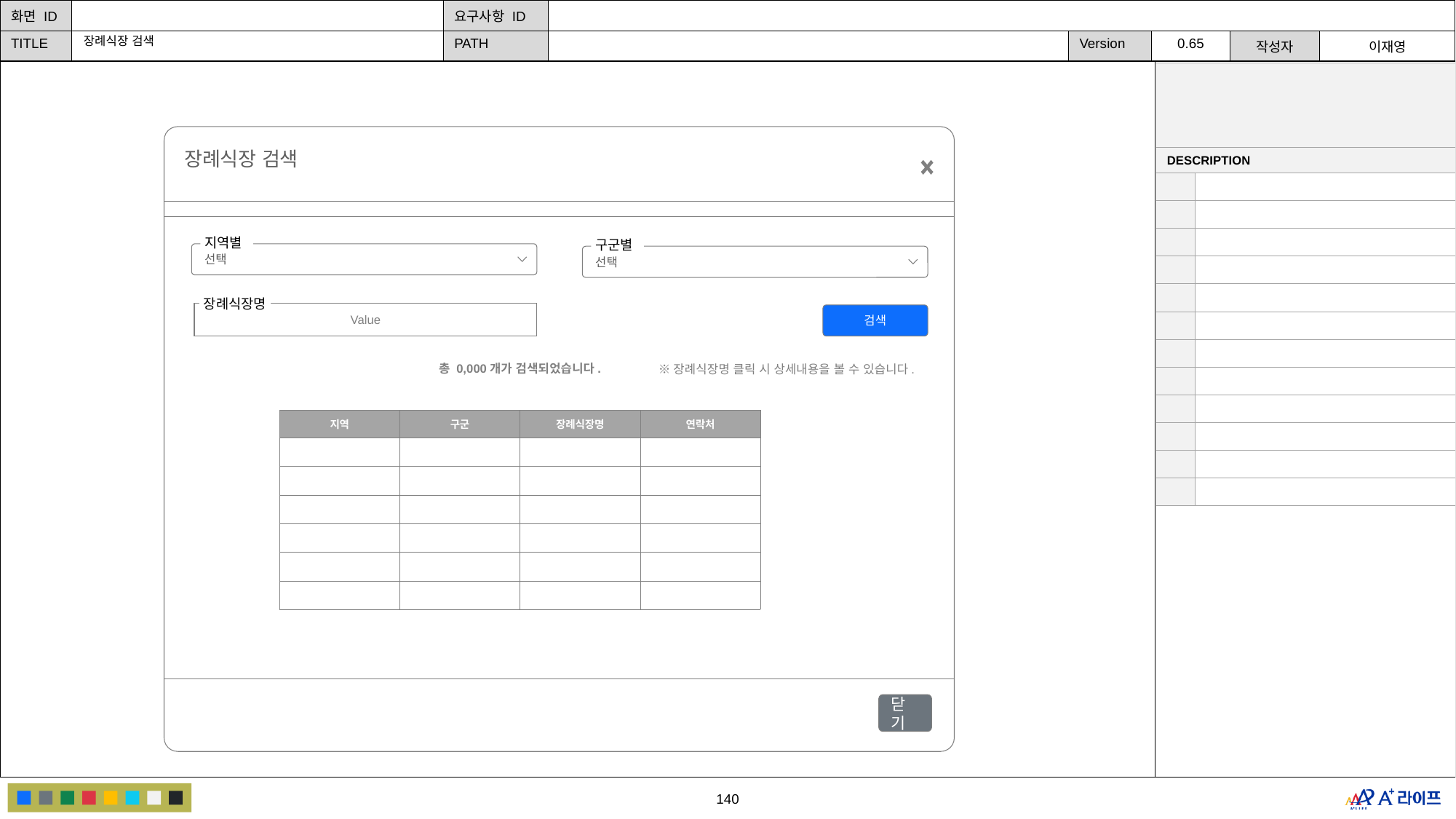

장례식장 검색
|  |  |
| --- | --- |
| DESCRIPTION |  |
|  |  |
|  |  |
|  |  |
|  |  |
|  |  |
|  |  |
|  |  |
|  |  |
|  |  |
|  |  |
|  |  |
|  |  |
장례식장 검색

지역별
선택

구군별
선택

장례식장명
Value
검색
총 0,000개가 검색되었습니다.
※장례식장명 클릭 시 상세내용을 볼 수 있습니다.
| 지역 | 구군 | 장례식장명 | 연락처 |
| --- | --- | --- | --- |
|  |  |  |  |
|  |  |  |  |
|  |  |  |  |
|  |  |  |  |
|  |  |  |  |
|  |  |  |  |
닫기